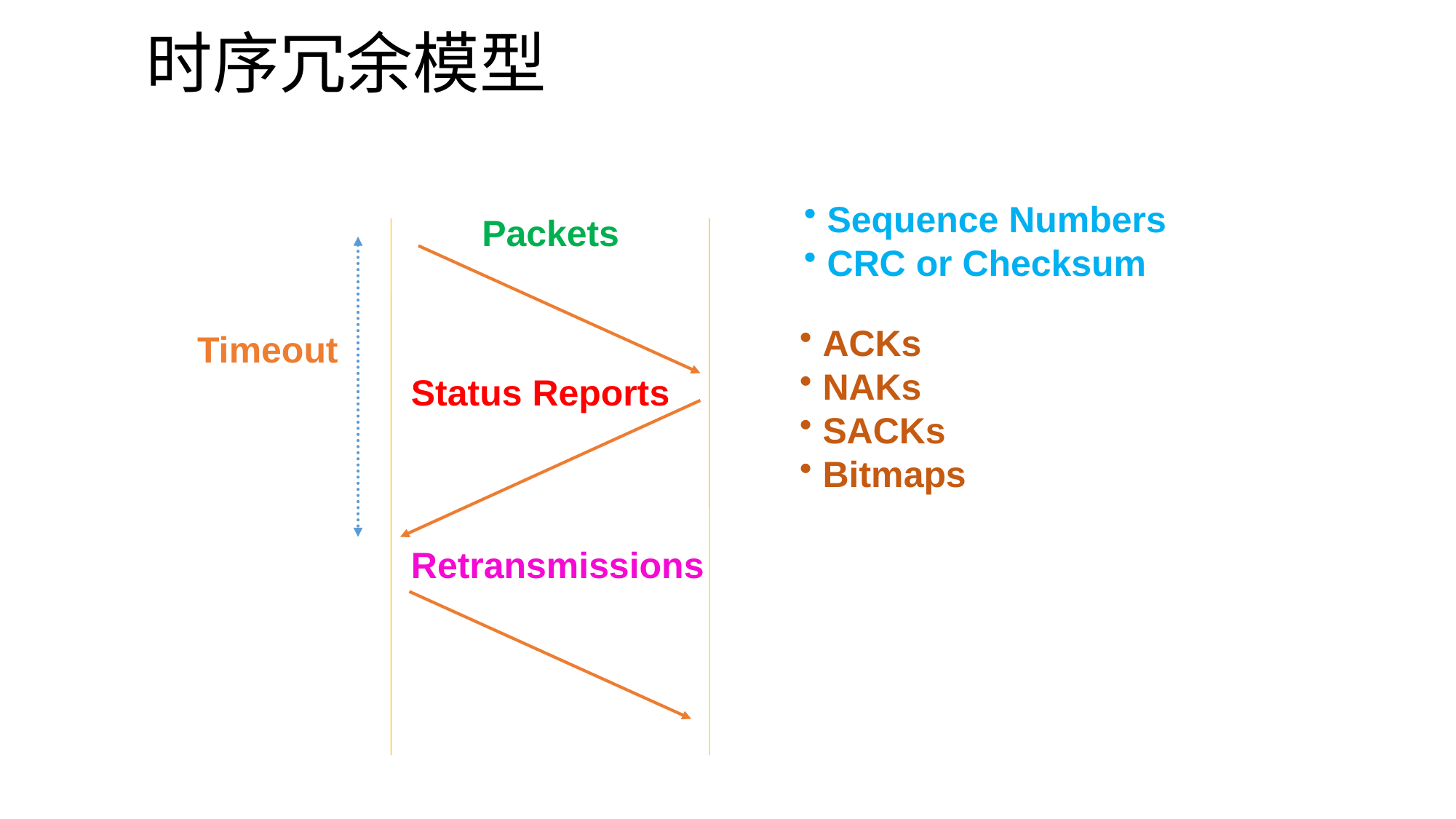

# 时序冗余模型
 Sequence Numbers
 CRC or Checksum
Packets

 ACKs
 NAKs
 SACKs
 Bitmaps
Timeout
Status Reports

Retransmissions

9